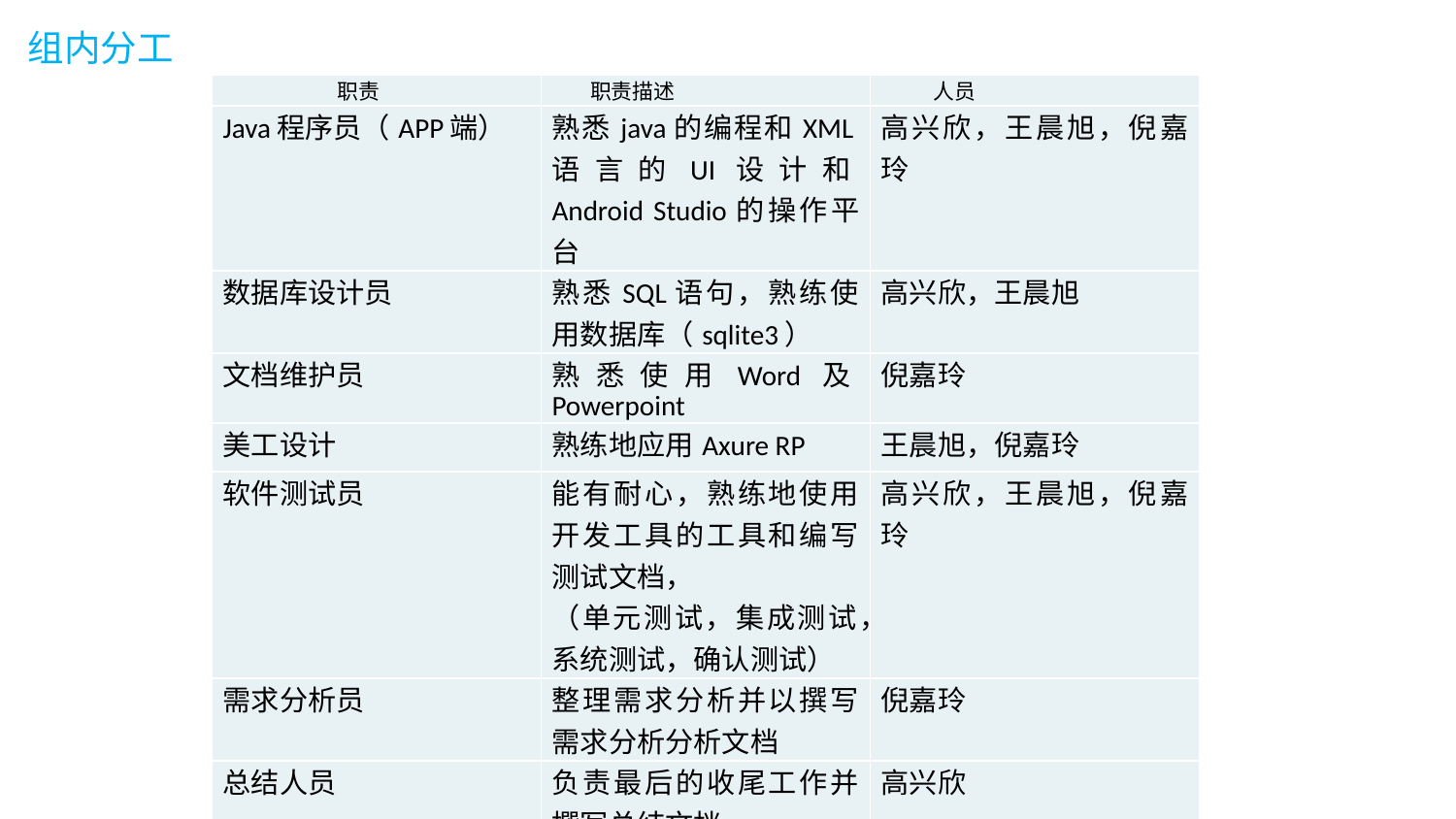

组内分工
| 职责 | 职责描述 | 人员 |
| --- | --- | --- |
| Java程序员（APP端） | 熟悉java的编程和XML语言的UI设计和Android Studio的操作平台 | 高兴欣，王晨旭，倪嘉玲 |
| 数据库设计员 | 熟悉SQL语句，熟练使用数据库（sqlite3） | 高兴欣，王晨旭 |
| 文档维护员 | 熟悉使用Word及Powerpoint | 倪嘉玲 |
| 美工设计 | 熟练地应用Axure RP | 王晨旭，倪嘉玲 |
| 软件测试员 | 能有耐心，熟练地使用开发工具的工具和编写测试文档， （单元测试，集成测试，系统测试，确认测试） | 高兴欣，王晨旭，倪嘉玲 |
| 需求分析员 | 整理需求分析并以撰写需求分析分析文档 | 倪嘉玲 |
| 总结人员 | 负责最后的收尾工作并撰写总结文档 | 高兴欣 |
| 软件配置工具 | 能使用Git配置管理工具来进行跟踪和控制活动 | 高兴欣，王晨旭，倪嘉玲 |